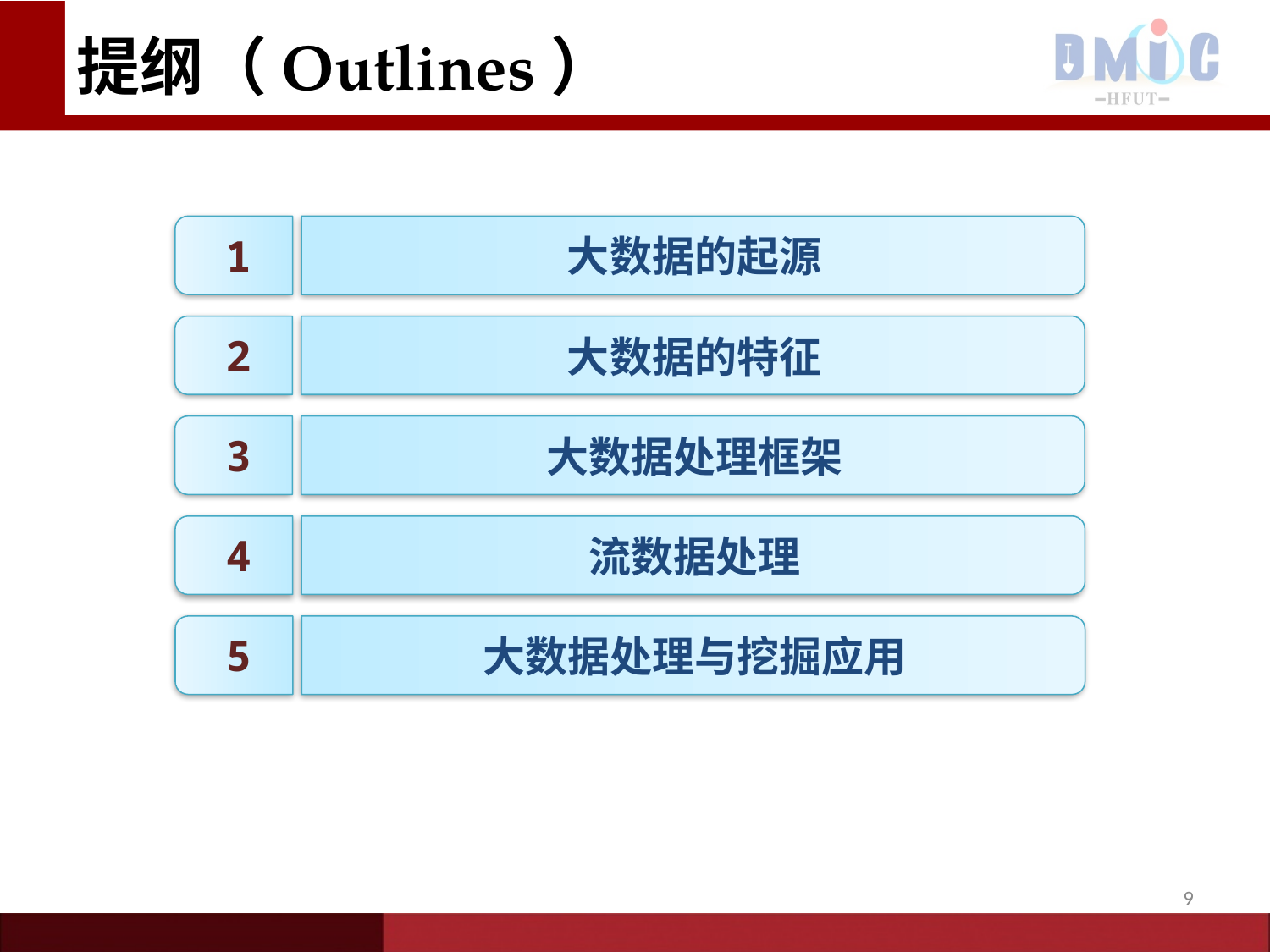

# 提纲（Outlines）

大数据的起源
1

大数据的特征
2

大数据处理框架
3

流数据处理
4

大数据处理与挖掘应用
5
9